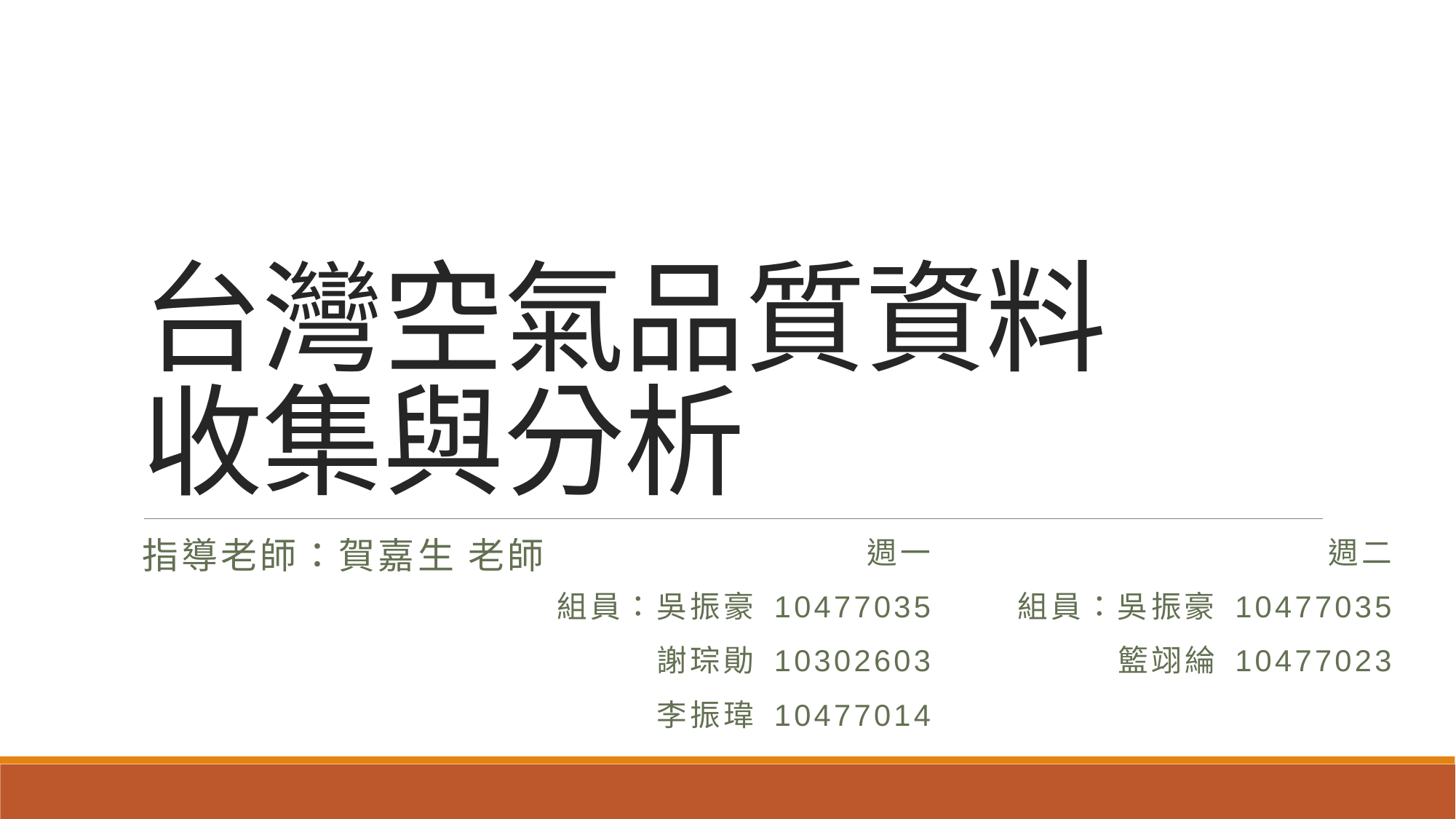

# 台灣空氣品質資料 收集與分析
指導老師：賀嘉生 老師
週一
組員：吳振豪 10477035
 	謝琮勛 10302603
李振瑋 10477014
週二
組員：吳振豪 10477035
籃翊綸 10477023